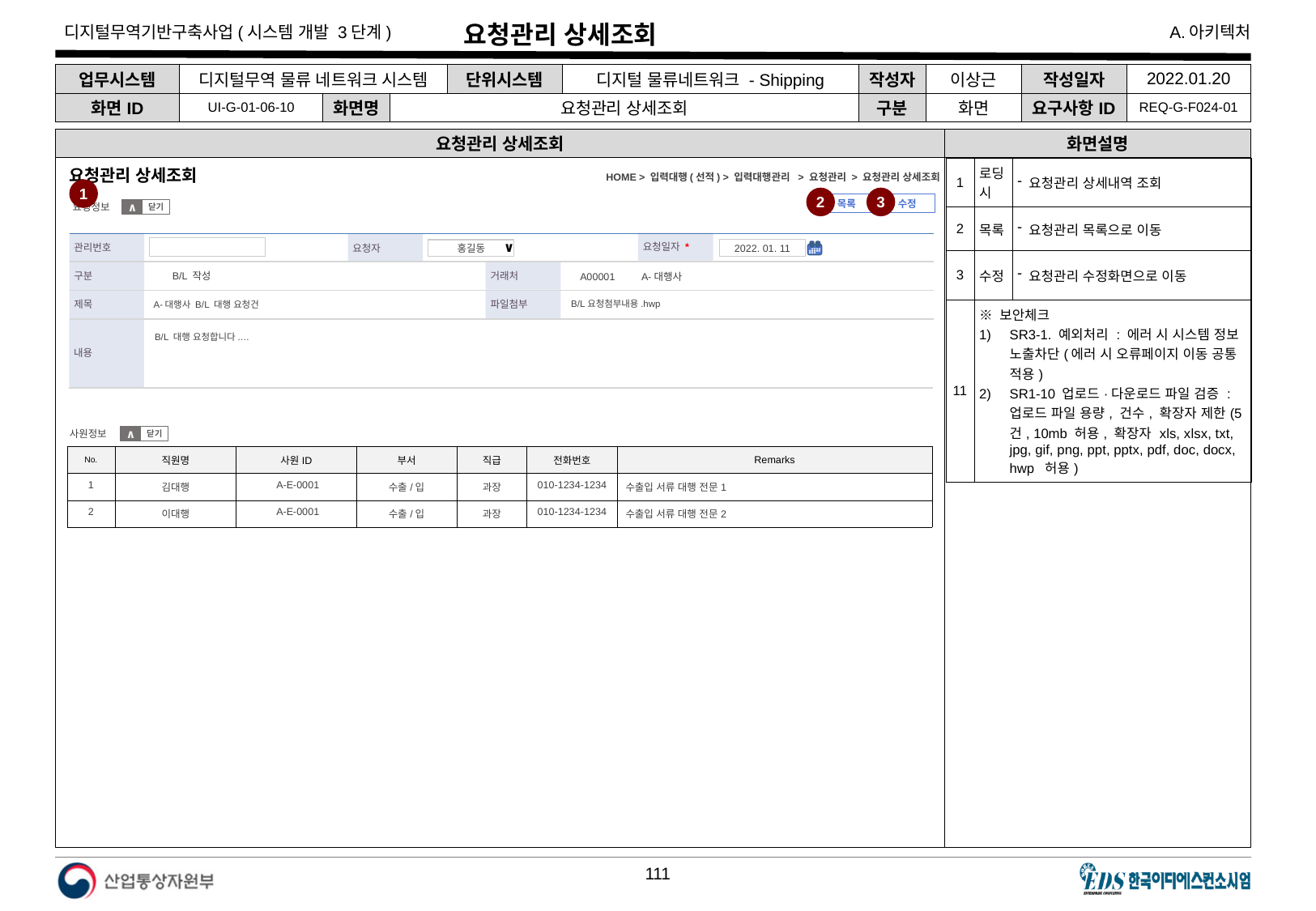

# 요청관리 상세조회
| 업무시스템 | 디지털무역 물류 네트워크 시스템 |  |  | 단위시스템 | 디지털 물류네트워크 - Shipping | 작성자 | 이상근 | 작성일자 | 2022.01.20 |
| --- | --- | --- | --- | --- | --- | --- | --- | --- | --- |
| 화면ID | UI-G-01-06-10 | 화면명 | 요청관리 상세조회 |  |  | 구분 | 화면 | 요구사항ID | REQ-G-F024-01 |
요청관리 상세조회

화면설명

| 1 | 로딩시 | 요청관리 상세내역 조회 |
| --- | --- | --- |
| 2 | 목록 | 요청관리 목록으로 이동 |
| 3 | 수정 | 요청관리 수정화면으로 이동 |
| 11 | ※ 보안체크 SR3-1. 예외처리 : 에러 시 시스템 정보 노출차단(에러 시 오류페이지 이동 공통 적용) SR1-10 업로드·다운로드 파일 검증 : 업로드 파일 용량, 건수, 확장자 제한(5건, 10mb 허용, 확장자 xls, xlsx, txt, jpg, gif, png, ppt, pptx, pdf, doc, docx, hwp 허용) |  |
HOME > 입력대행(선적) > 입력대행관리  > 요청관리 > 요청관리 상세조회
요청관리 상세조회
1
2
3
목록
수정
요청정보
닫기
∧
요청일자 *
관리번호
요청자

2022. 01. 11

홍길동
∨
구분
거래처
 A-대행사
B/L 작성
A00001
제목
파일첨부
B/L요청첨부내용.hwp
A-대행사 B/L 대행 요청건
내용
B/L 대행 요청합니다.…

사원정보
닫기
∧
| No. | 직원명 | 사원ID | 부서 | 직급 | 전화번호 | Remarks |
| --- | --- | --- | --- | --- | --- | --- |
| 1 | 김대행 | A-E-0001 | 수출/입 | 과장 | 010-1234-1234 | 수출입 서류 대행 전문1 |
| 2 | 이대행 | A-E-0001 | 수출/입 | 과장 | 010-1234-1234 | 수출입 서류 대행 전문2 |